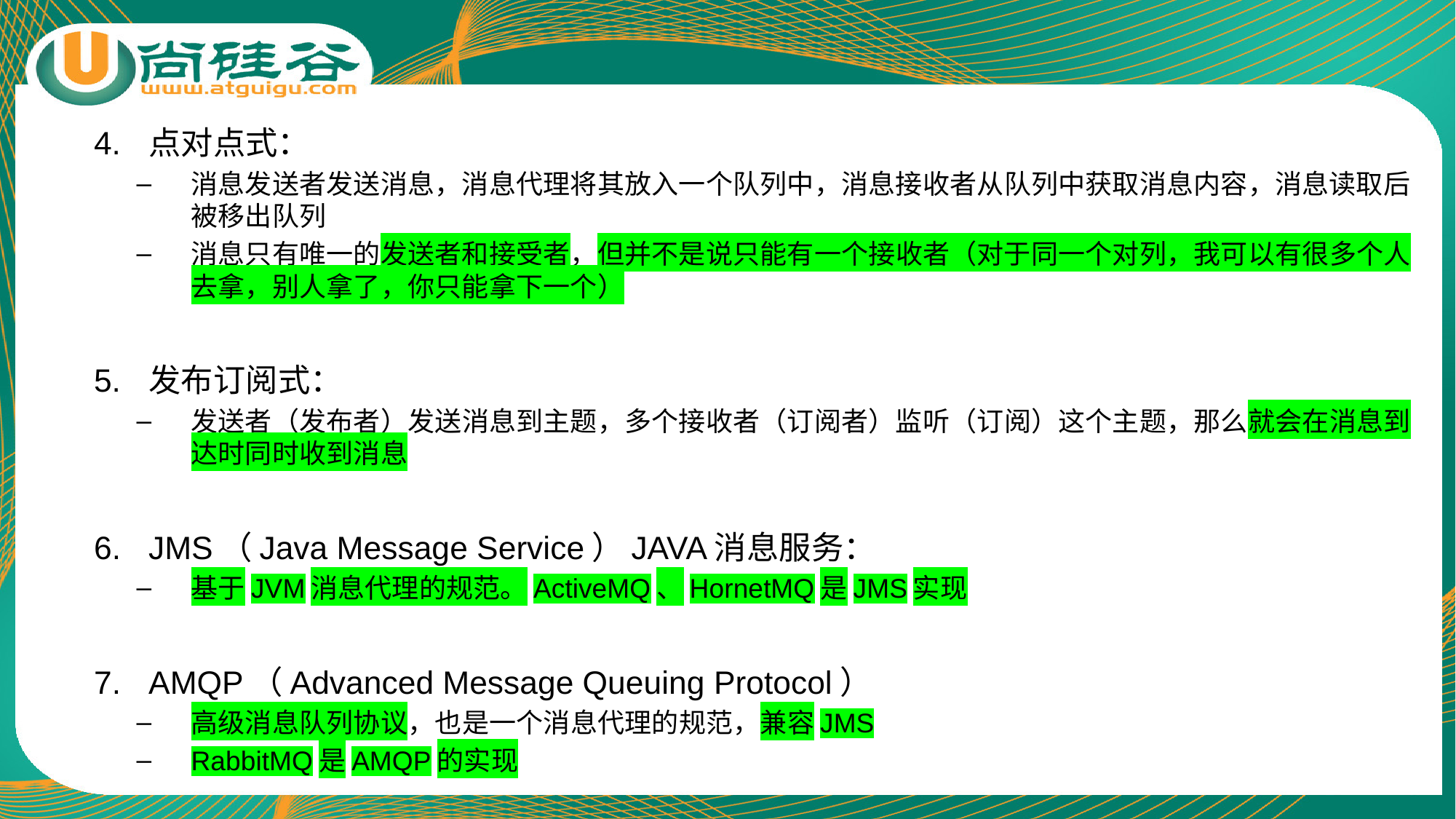

点对点式：
消息发送者发送消息，消息代理将其放入一个队列中，消息接收者从队列中获取消息内容，消息读取后被移出队列
消息只有唯一的发送者和接受者，但并不是说只能有一个接收者（对于同一个对列，我可以有很多个人去拿，别人拿了，你只能拿下一个）

发布订阅式：
发送者（发布者）发送消息到主题，多个接收者（订阅者）监听（订阅）这个主题，那么就会在消息到达时同时收到消息

JMS（Java Message Service）JAVA消息服务：
基于JVM消息代理的规范。ActiveMQ、HornetMQ是JMS实现

AMQP（Advanced Message Queuing Protocol）
高级消息队列协议，也是一个消息代理的规范，兼容JMS
RabbitMQ是AMQP的实现